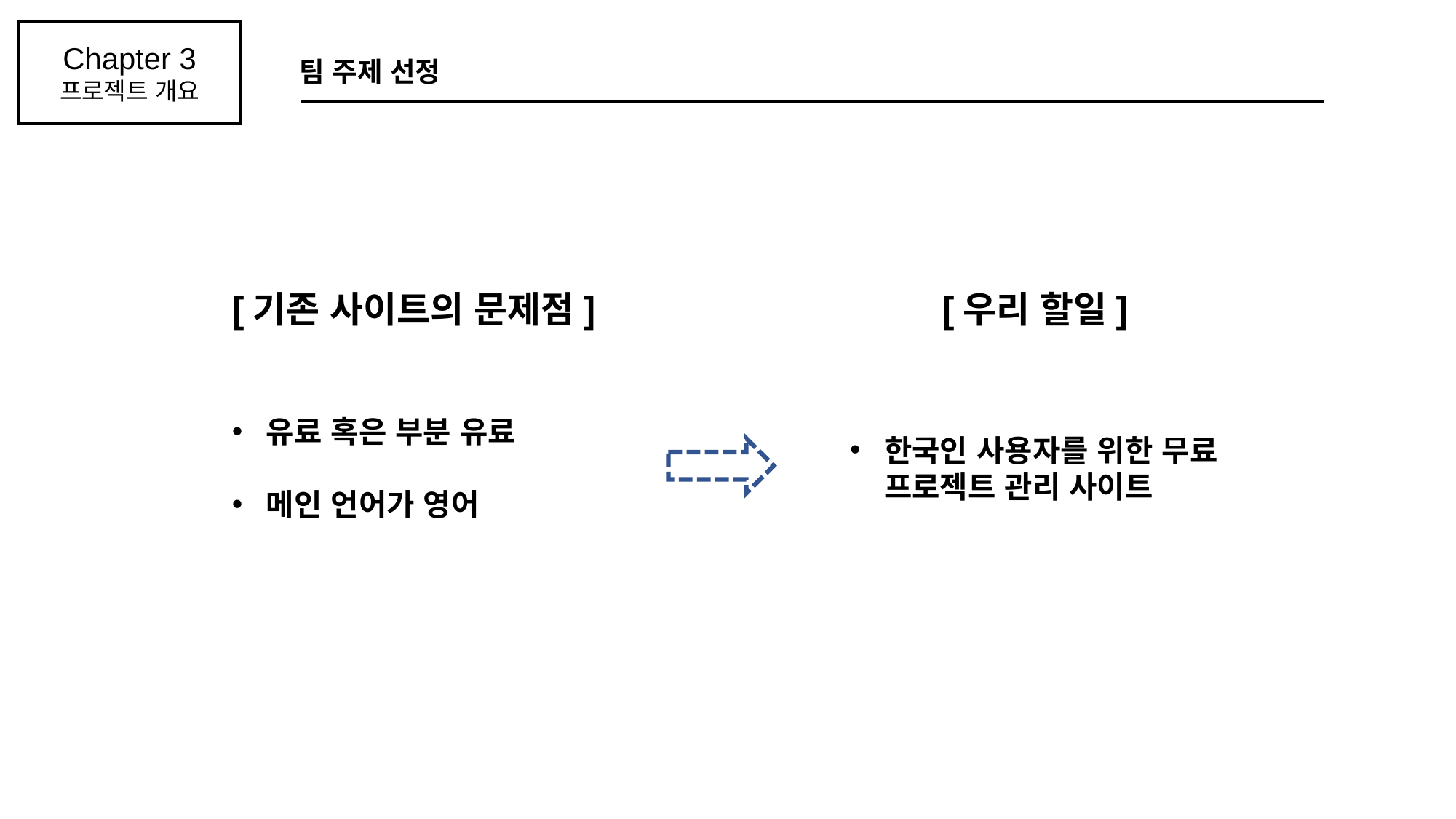

Chapter 3
프로젝트 개요
팀 주제 선정
[우리 할일]
[기존 사이트의 문제점]
유료 혹은 부분 유료

메인 언어가 영어
한국인 사용자를 위한 무료 프로젝트 관리 사이트